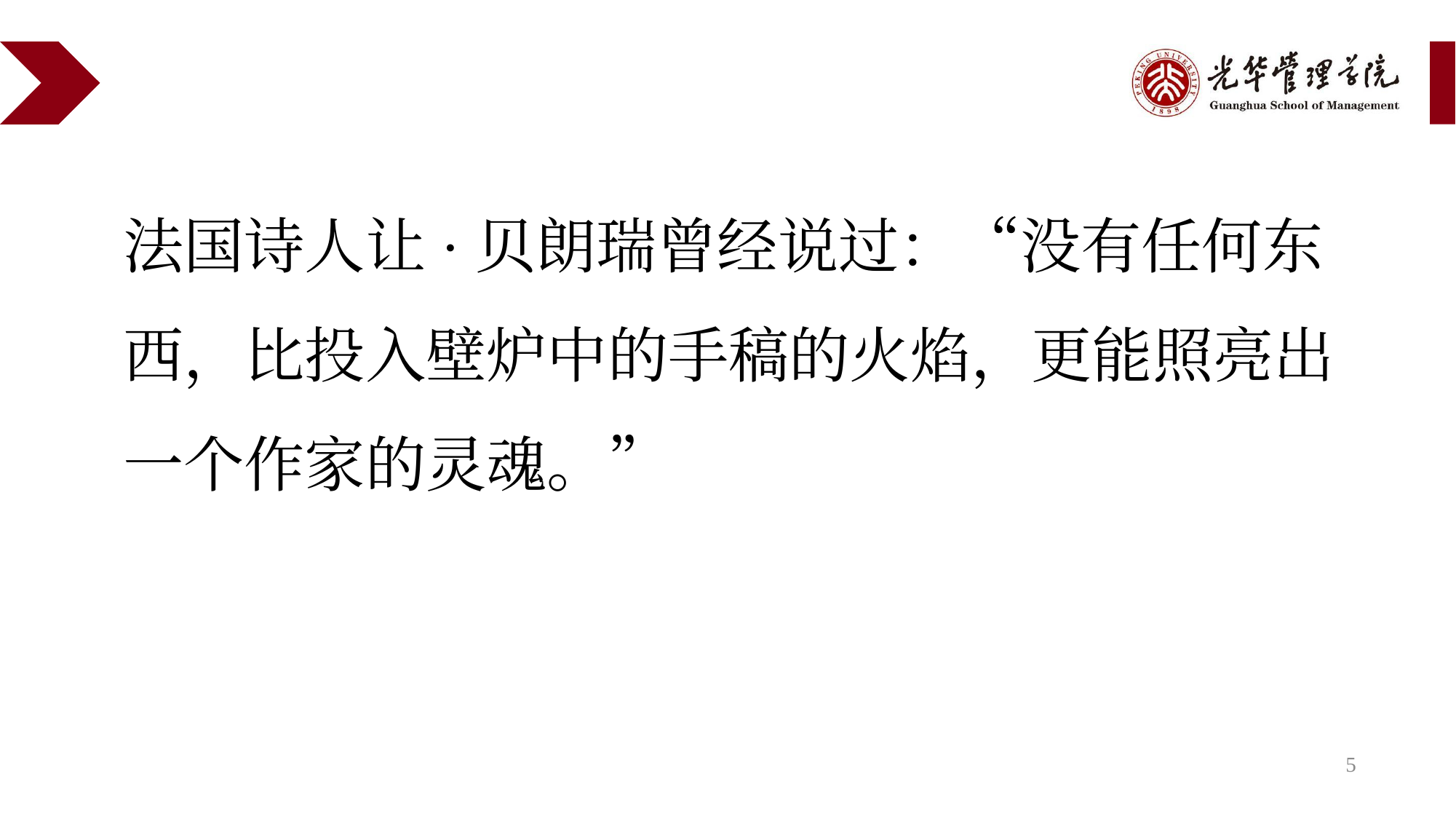

法国诗人让·贝朗瑞曾经说过：“没有任何东西，比投入壁炉中的手稿的火焰，更能照亮出一个作家的灵魂。”
5